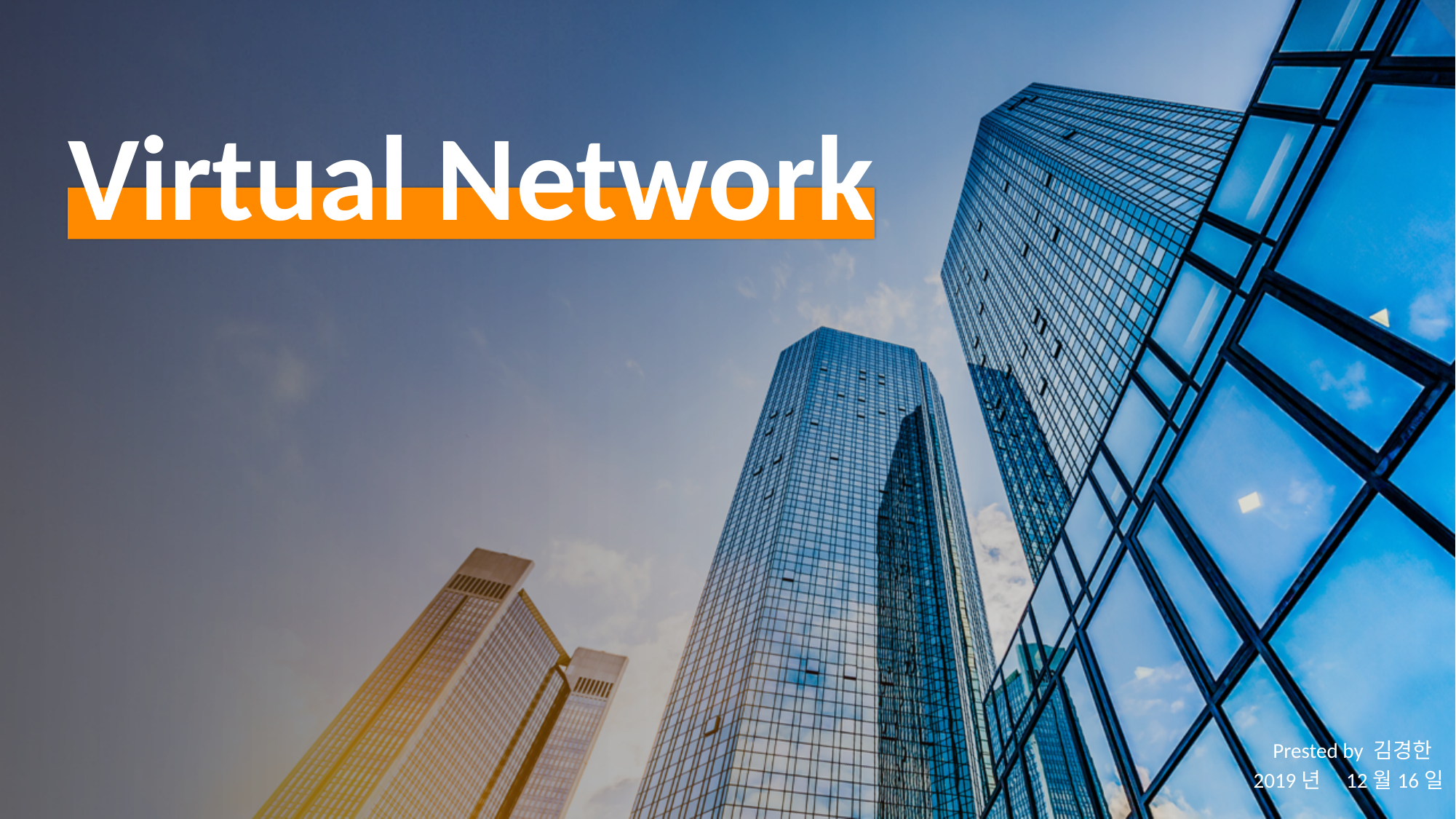

Virtual Network

   Prested by 김경한
  2019년   12월16일